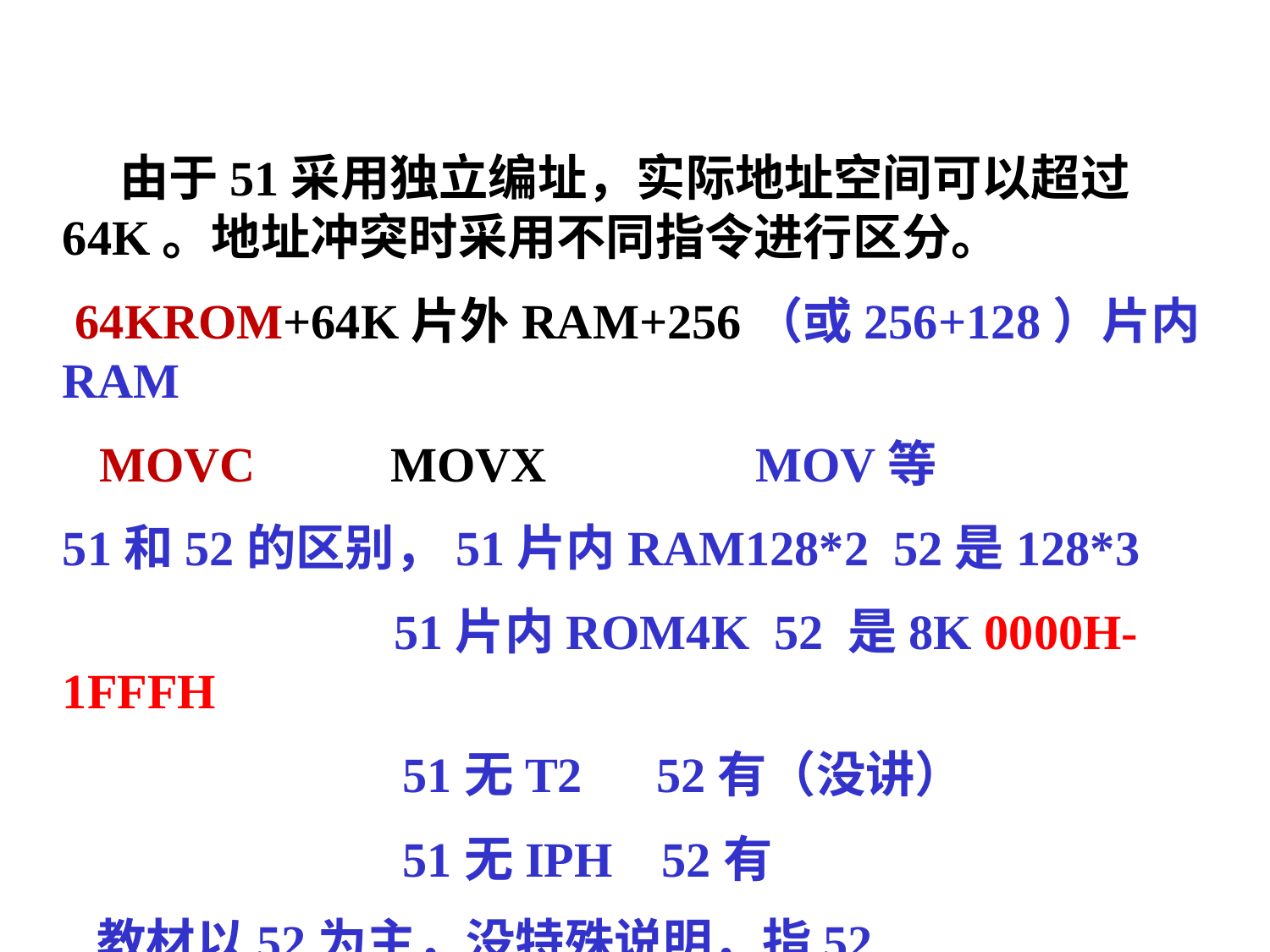

由于51采用独立编址，实际地址空间可以超过64K。地址冲突时采用不同指令进行区分。
 64KROM+64K片外RAM+256（或256+128）片内RAM
   MOVC           MOVX                 MOV等
51和52的区别，51片内RAM128*2  52是128*3
                           51片内ROM4K  52 是8K 0000H-1FFFH
		       51无T2      52有（没讲）
		       51无IPH    52有
  教材以52为主，没特殊说明，指52